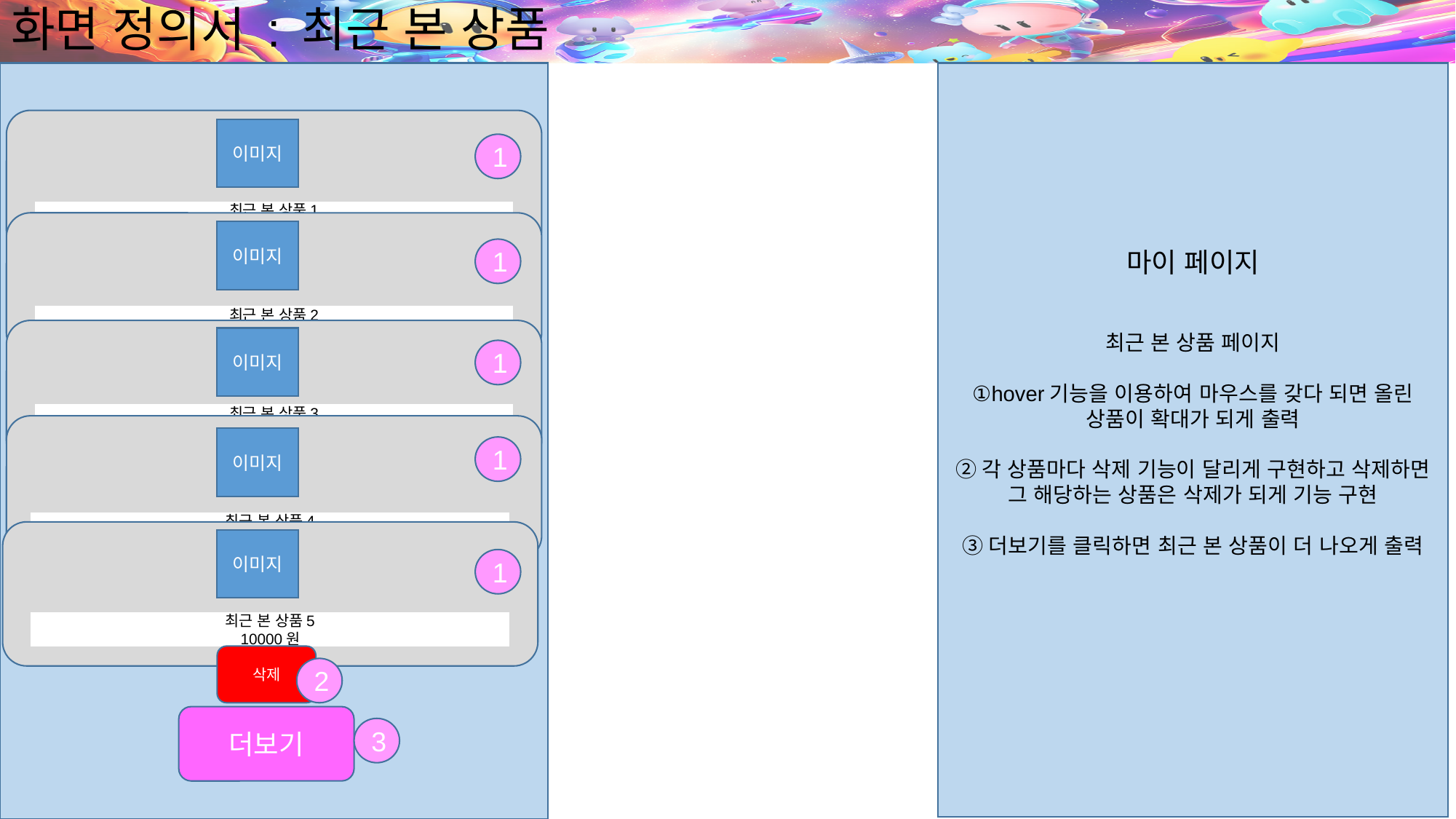

# 화면 정의서 : 최근 본 상품

마이 페이지

최근 본 상품 페이지

①hover기능을 이용하여 마우스를 갖다 되면 올린 상품이 확대가 되게 출력

②각 상품마다 삭제 기능이 달리게 구현하고 삭제하면 그 해당하는 상품은 삭제가 되게 기능 구현

③더보기를 클릭하면 최근 본 상품이 더 나오게 출력

이미지
1
최근 본 상품1
10000원

이미지
1
최근 본 상품2
10000원

이미지
1
최근 본 상품3
10000원

이미지
1
최근 본 상품4
10000원

이미지
1
최근 본 상품5
10000원
삭제
2
더보기
3